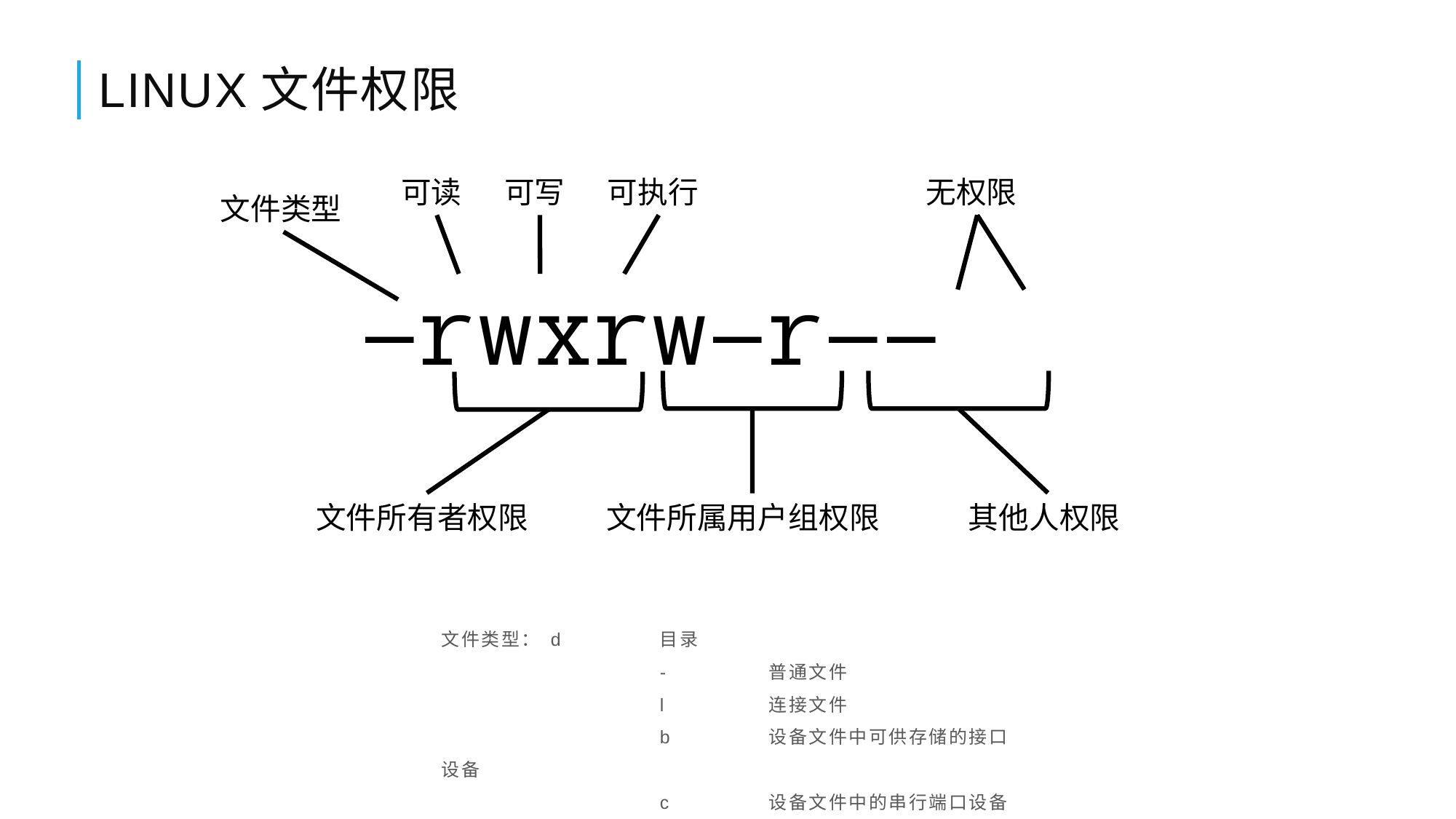

# Linux文件权限
可读
可写
可执行
无权限
文件类型
-rwxrw-r--

文件所有者权限
其他人权限
文件所属用户组权限
文件类型：	d 	目录
		- 	普通文件
		l 	连接文件
		b  	设备文件中可供存储的接口设备
		c	设备文件中的串行端口设备